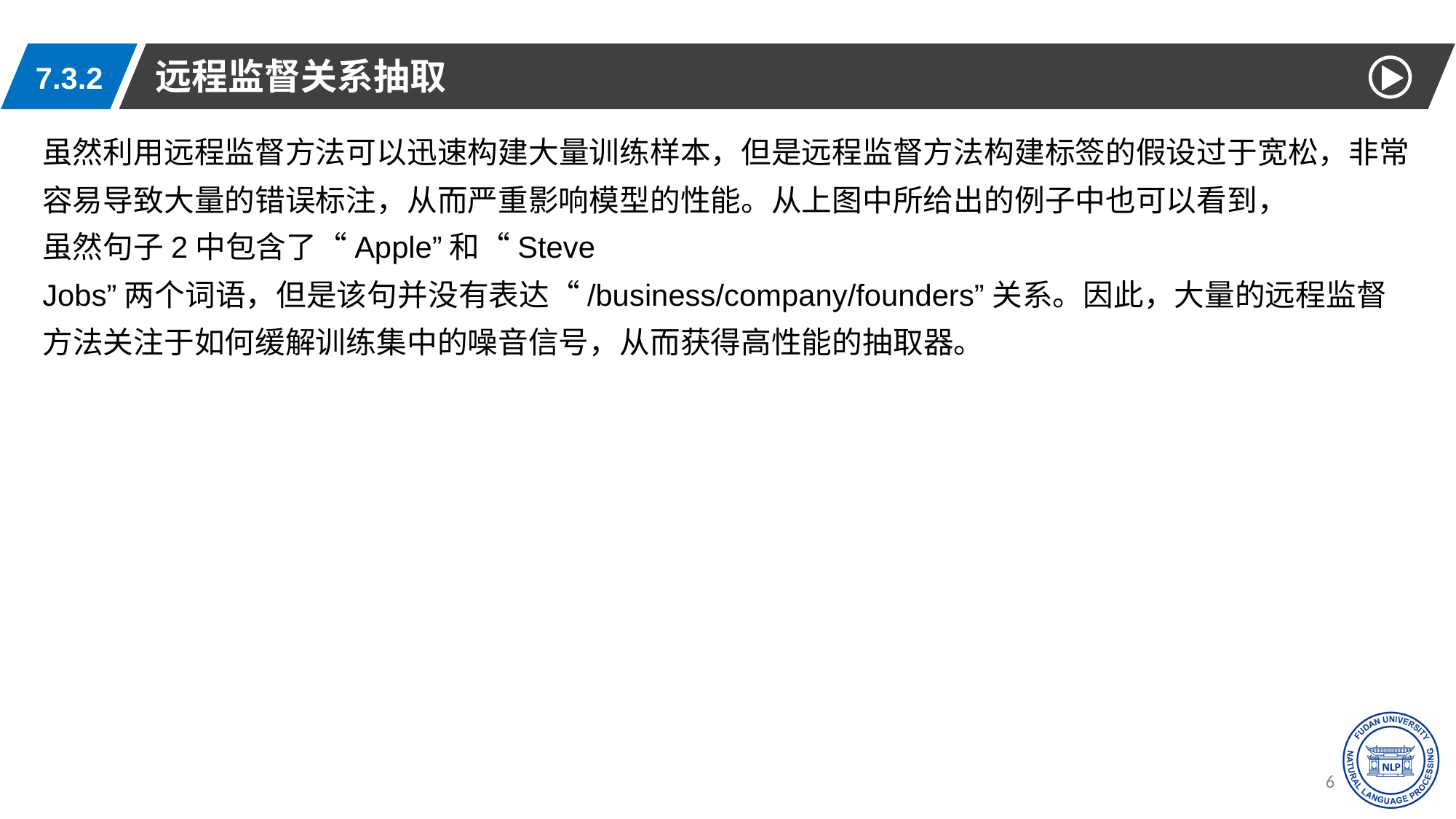

远程监督关系抽取
7.3.2

虽然利用远程监督方法可以迅速构建大量训练样本，但是远程监督方法构建标签的假设过于宽松，非常容易导致大量的错误标注，从而严重影响模型的性能。从上图中所给出的例子中也可以看到，
虽然句子2中包含了“Apple”和“Steve Jobs”两个词语，但是该句并没有表达“/business/company/founders”关系。因此，大量的远程监督方法关注于如何缓解训练集中的噪音信号，从而获得高性能的抽取器。
62